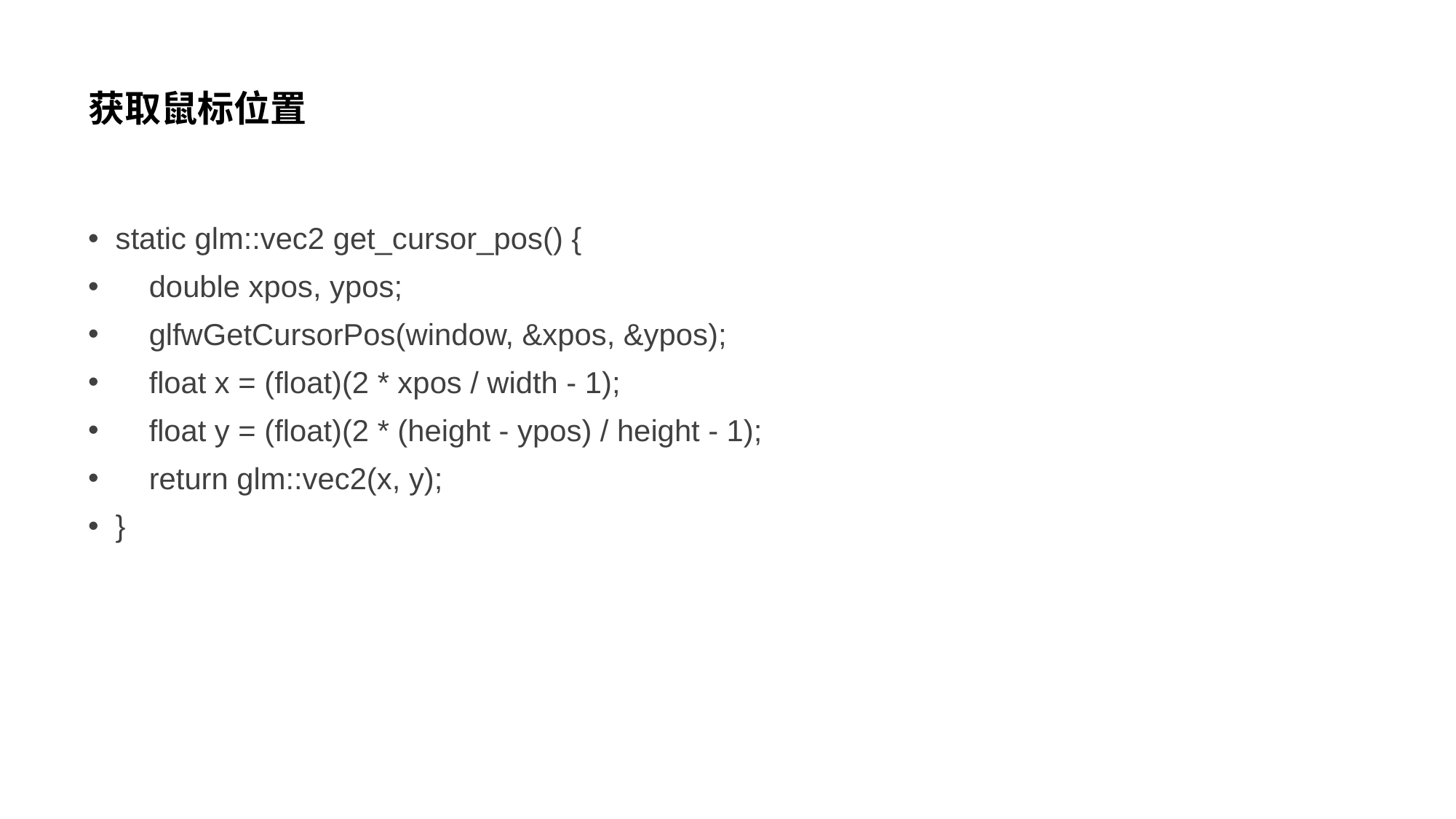

# 获取鼠标位置
static glm::vec2 get_cursor_pos() {
    double xpos, ypos;
    glfwGetCursorPos(window, &xpos, &ypos);
    float x = (float)(2 * xpos / width - 1);
    float y = (float)(2 * (height - ypos) / height - 1);
    return glm::vec2(x, y);
}